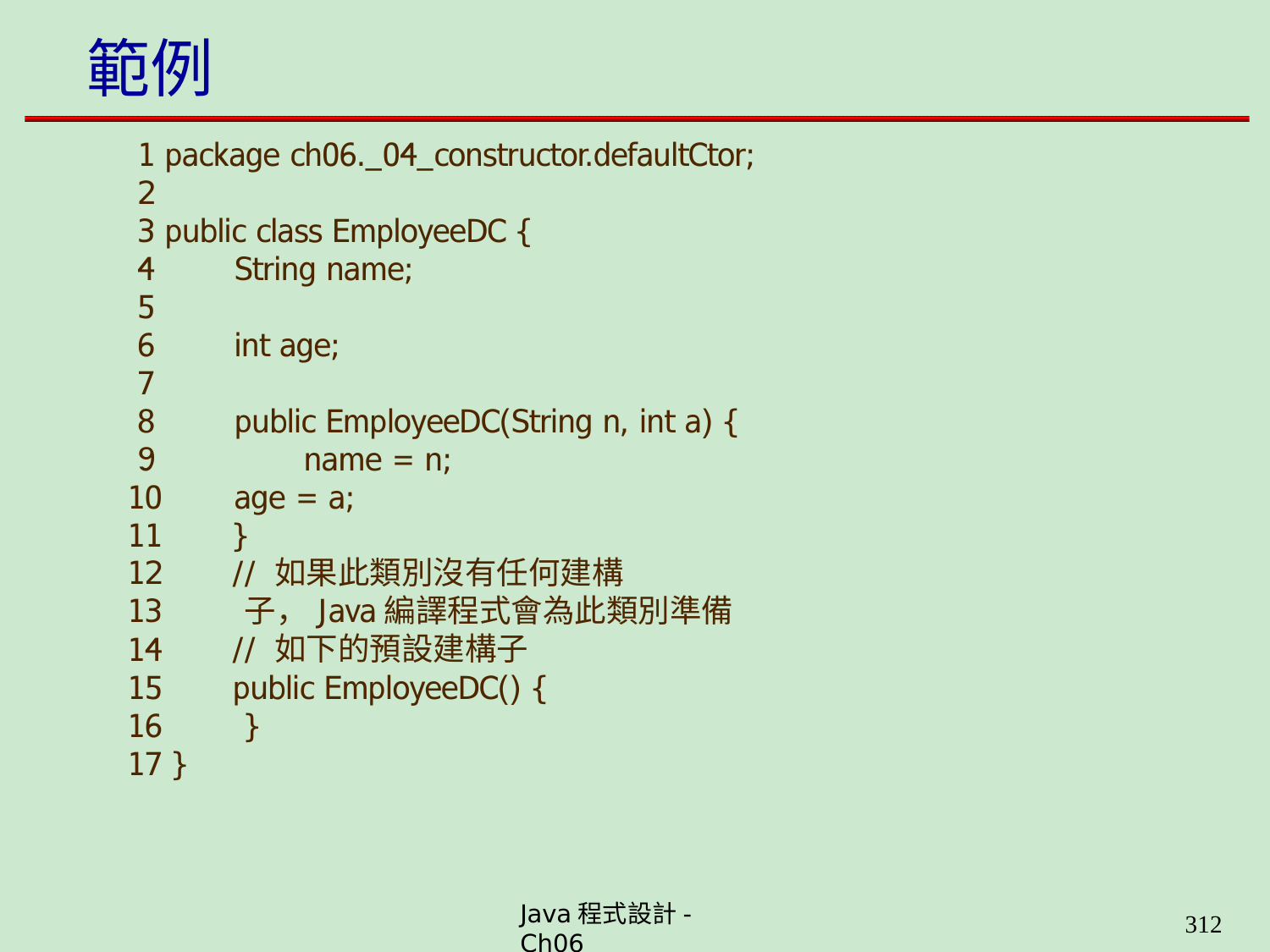

# 範例
1 package ch06._04_constructor.defaultCtor;
2
3 public class EmployeeDC {
4
5
6
7
8
9
10
11
12
13
14
15
16
17 }
String name;
int age;
public EmployeeDC(String n, int a) {  name = n;
age = a;
}
// 如果此類別沒有任何建構子，Java編譯程式會為此類別準備
// 如下的預設建構子
public EmployeeDC() {
}
Java程式設計-Ch06
312